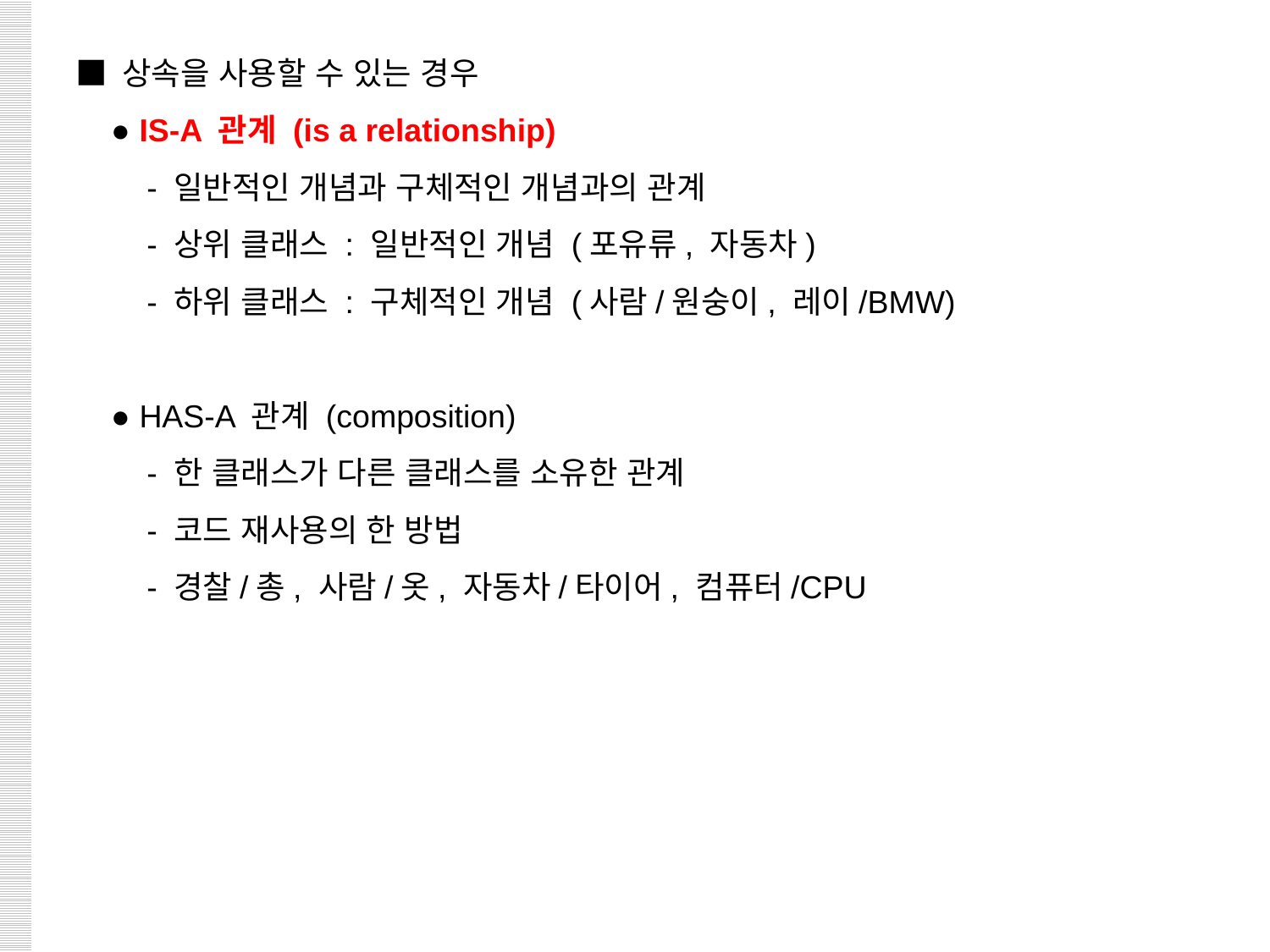

■ 상속을 사용할 수 있는 경우
    ● IS-A 관계 (is a relationship)
        - 일반적인 개념과 구체적인 개념과의 관계
        - 상위 클래스 : 일반적인 개념 (포유류, 자동차)
        - 하위 클래스 : 구체적인 개념 (사람/원숭이, 레이/BMW)

    ● HAS-A 관계 (composition)
        - 한 클래스가 다른 클래스를 소유한 관계
        - 코드 재사용의 한 방법
        - 경찰/총, 사람/옷, 자동차/타이어, 컴퓨터/CPU